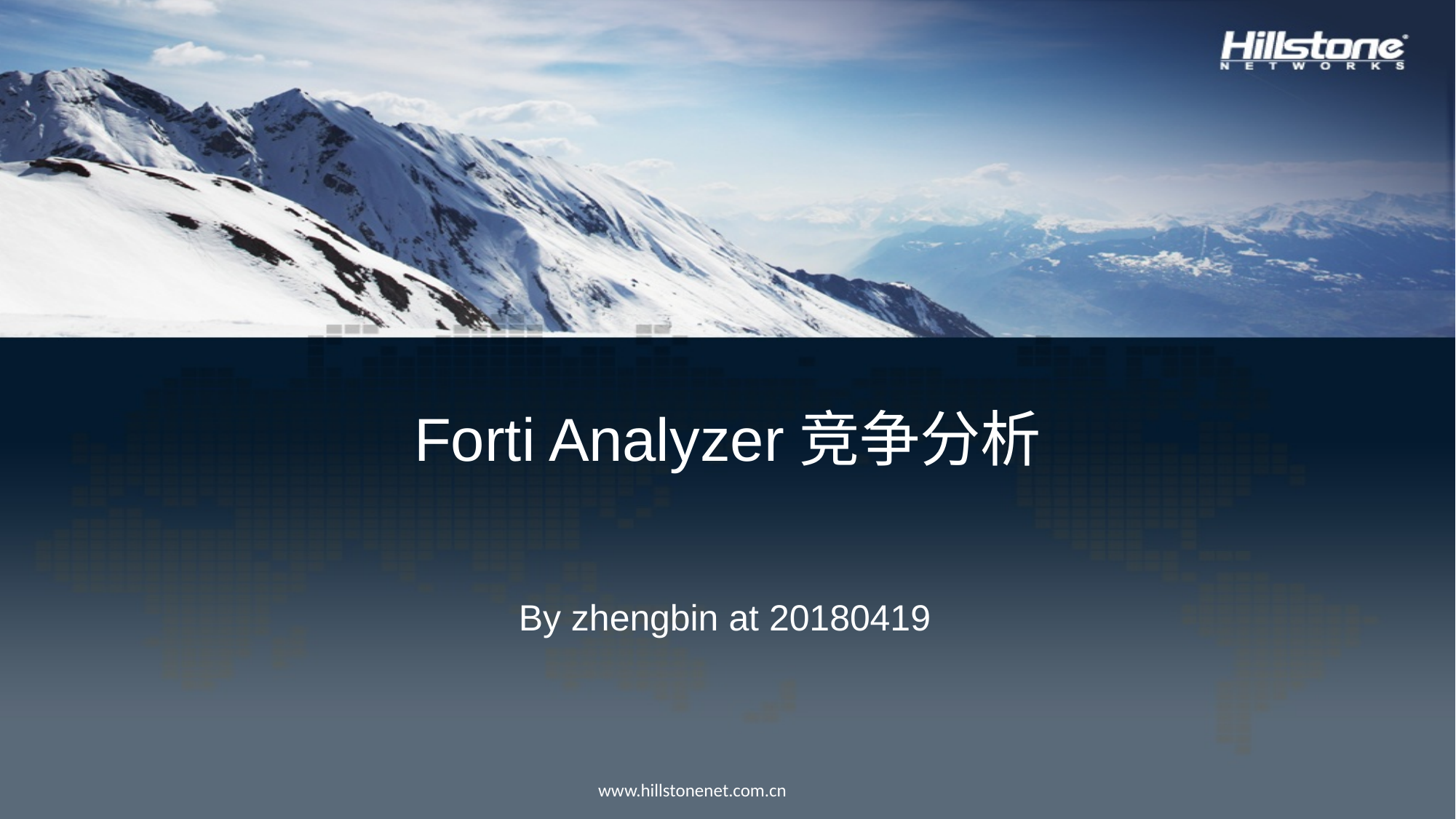

# Forti Analyzer竞争分析
By zhengbin at 20180419